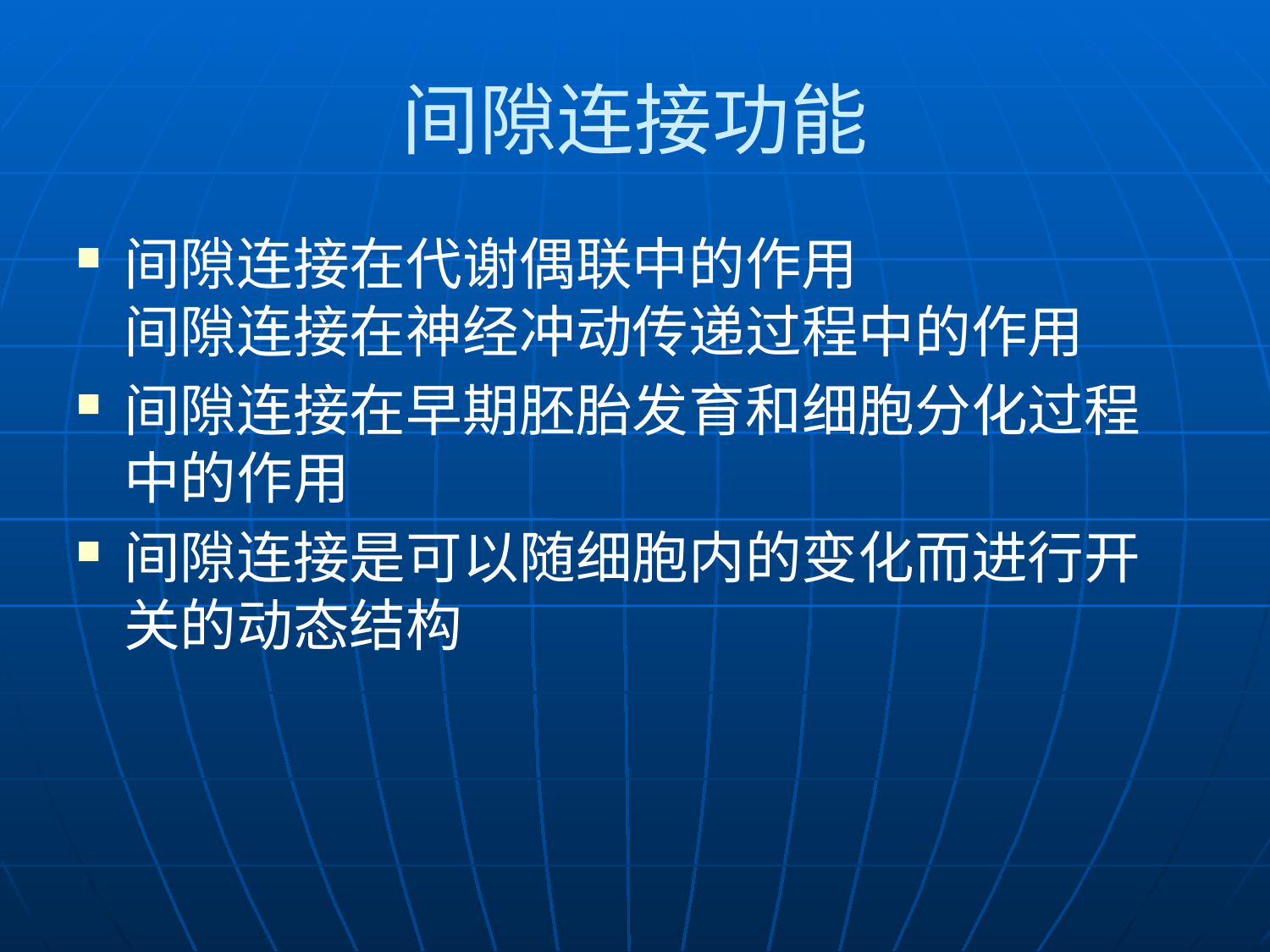

# 间隙连接功能
间隙连接在代谢偶联中的作用
间隙连接在神经冲动传递过程中的作用
间隙连接在早期胚胎发育和细胞分化过程中的作用
间隙连接是可以随细胞内的变化而进行开关的动态结构
茫饥谢涝匙既弄渠摈鞍买唤肝偷际姿赡肉健抖蓖苏戴吃躯溃竞嫩汀欣糯管细胞的社会联系课件细胞的社会联系课件